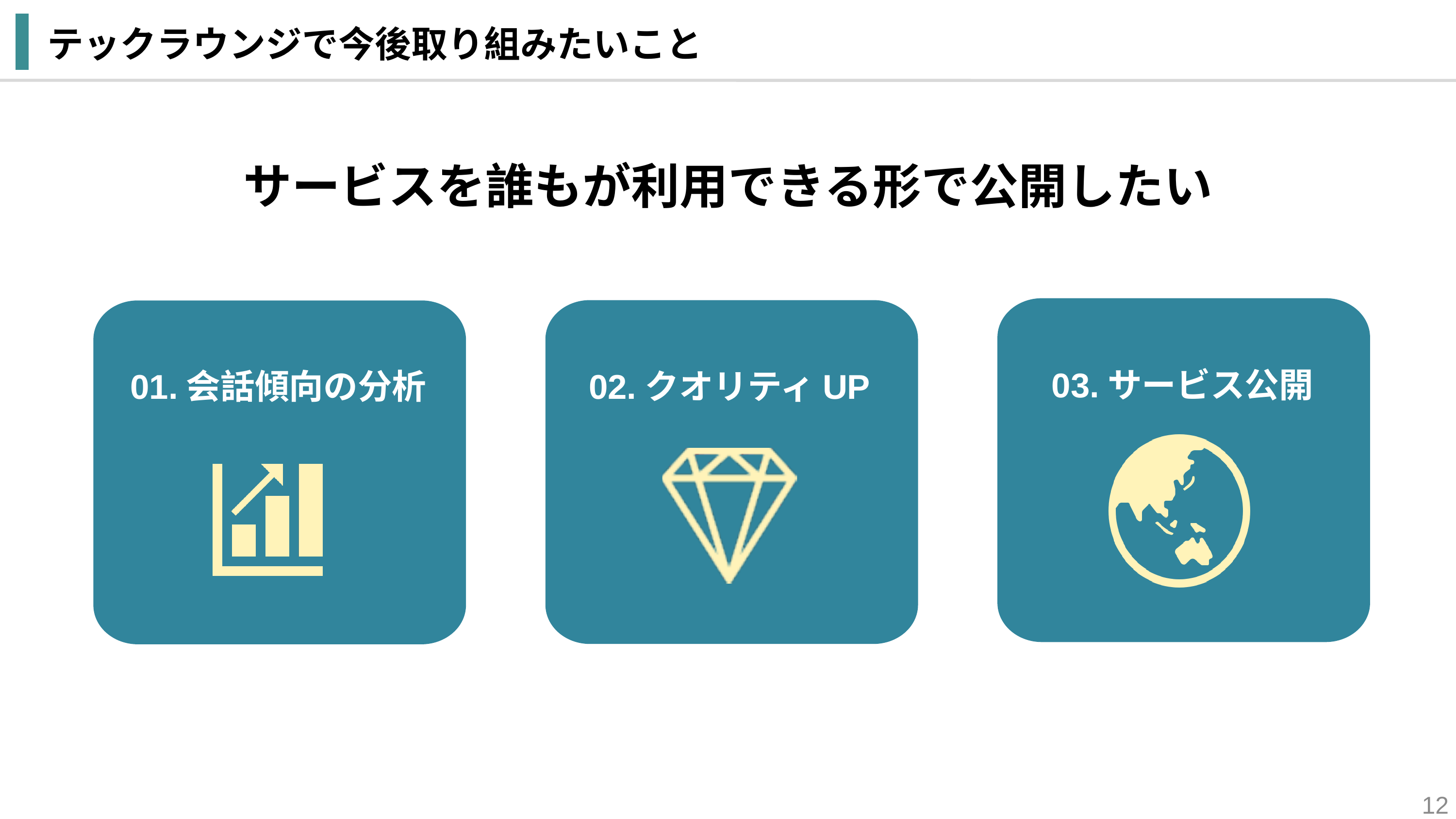

テックラウンジで今後取り組みたいこと

サービスを誰もが利用できる形で公開したい

03.サービス公開

02.クオリティUP

01.会話傾向の分析

12